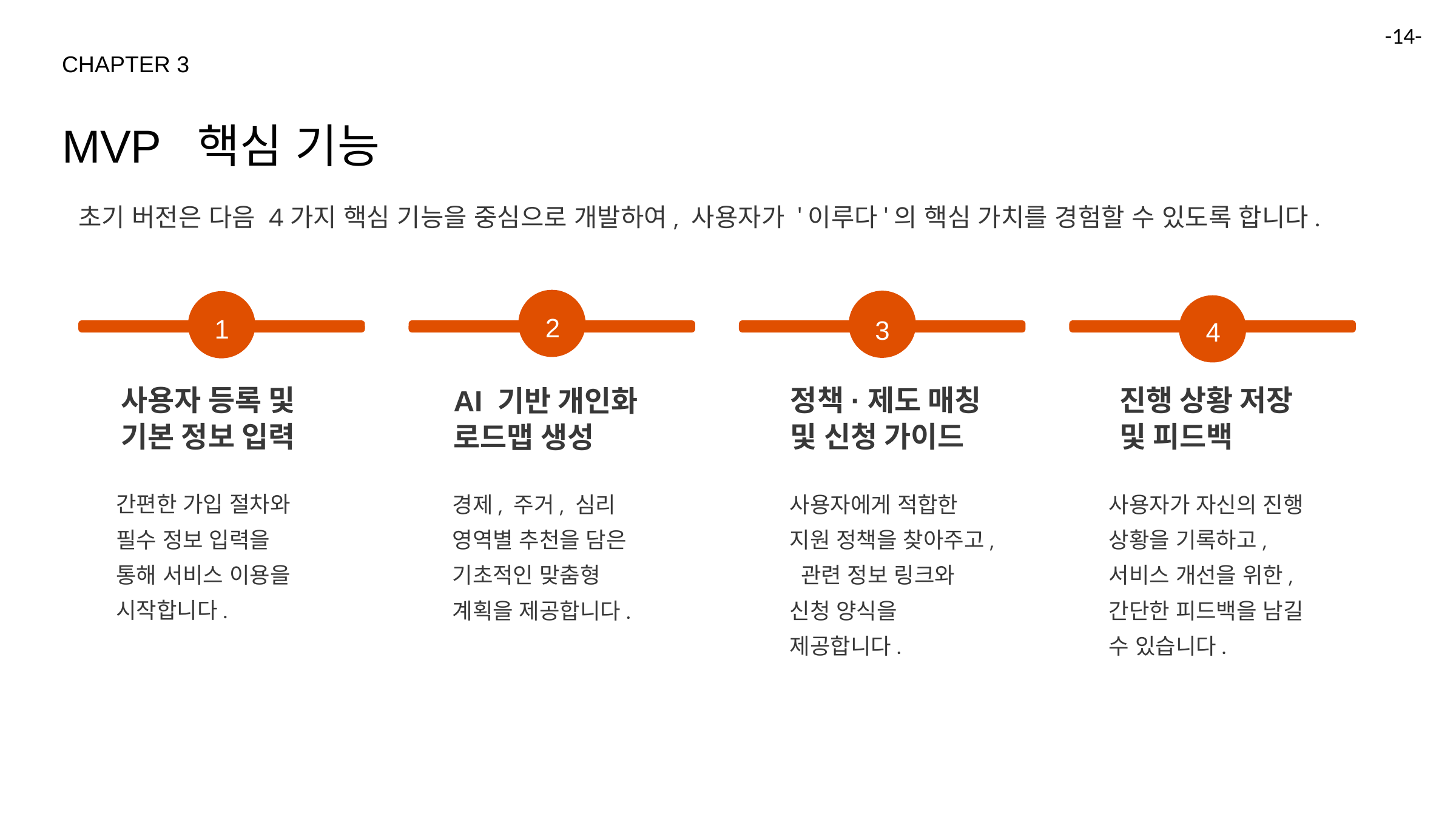

-14-
CHAPTER 3
MVP  핵심 기능
초기 버전은 다음 4가지 핵심 기능을 중심으로 개발하여, 사용자가 '이루다'의 핵심 가치를 경험할 수 있도록 합니다.

2
1
3
4

사용자 등록 및
기본 정보 입력
정책·제도 매칭
및 신청 가이드
진행 상황 저장
및 피드백
AI 기반 개인화
로드맵 생성
경제, 주거, 심리 영역별 추천을 담은 기초적인 맞춤형 계획을 제공합니다.
간편한 가입 절차와 필수 정보 입력을 통해 서비스 이용을 시작합니다.
사용자에게 적합한
지원 정책을 찾아주고, 관련 정보 링크와 신청 양식을 제공합니다.
사용자가 자신의 진행 상황을 기록하고,
서비스 개선을 위한,
간단한 피드백을 남길 수 있습니다.